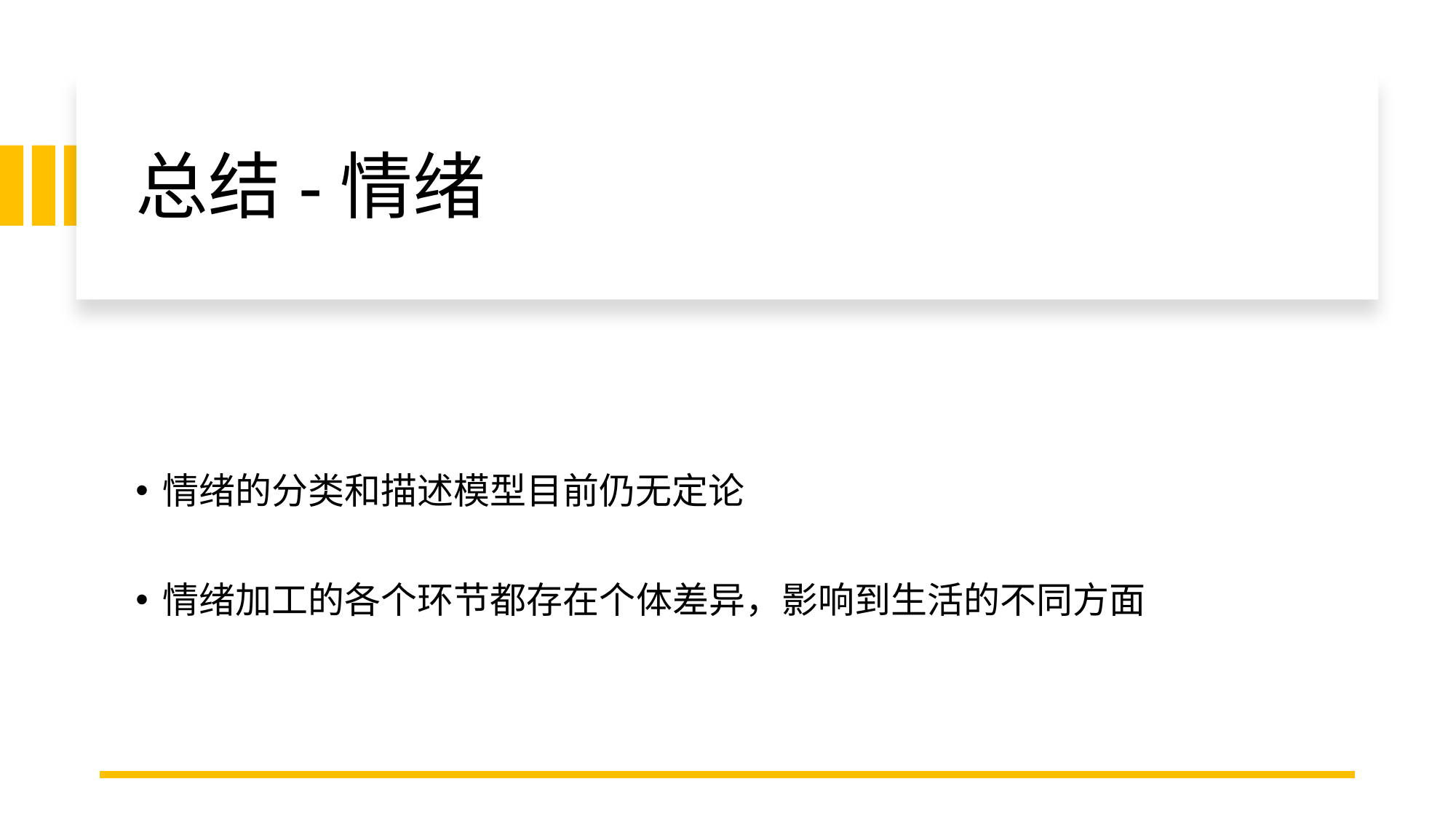

# 总结-情绪

情绪的分类和描述模型目前仍无定论

情绪加工的各个环节都存在个体差异，影响到生活的不同方面